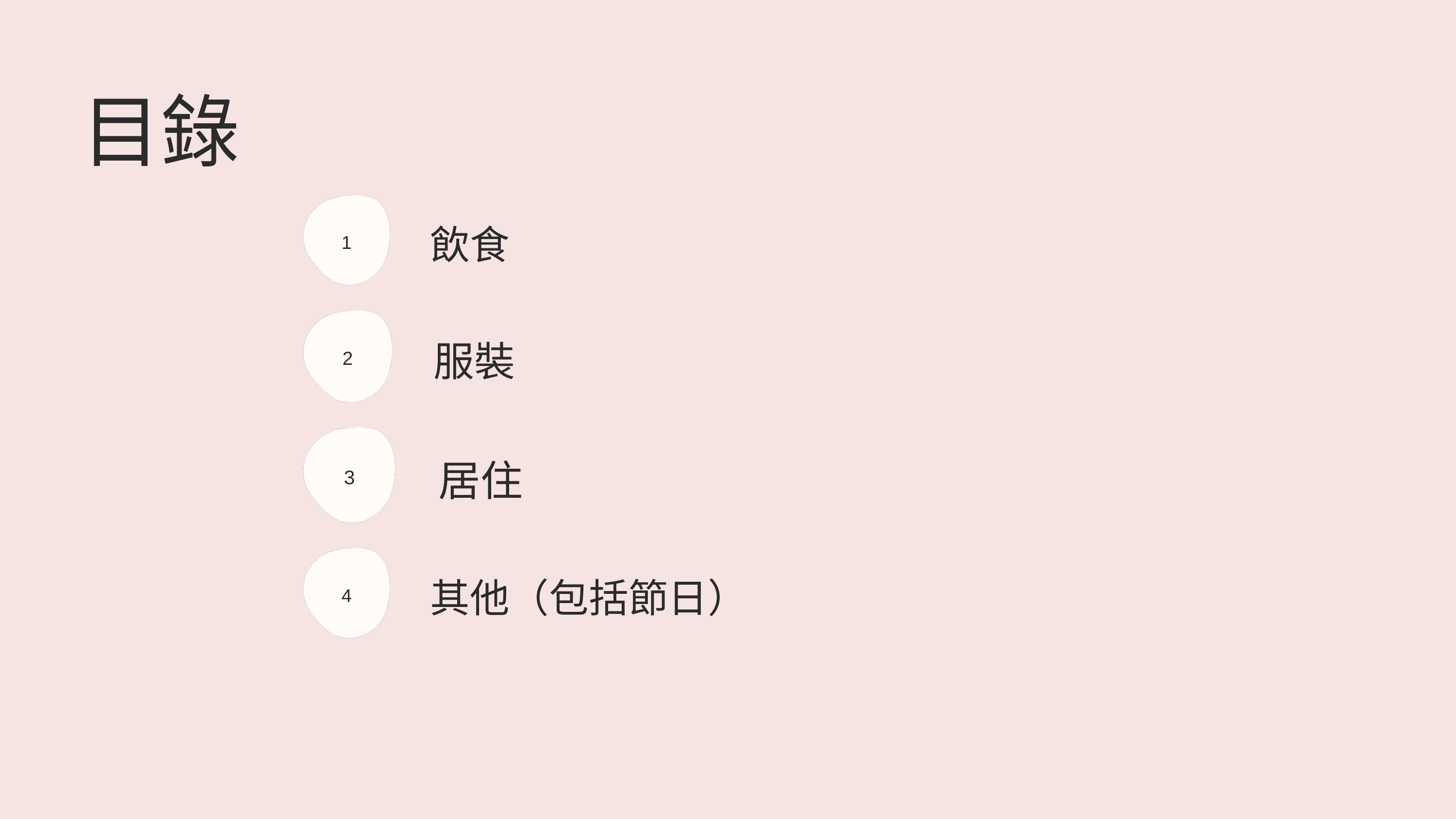

目錄

飲食
1

服裝
2

居住
3

其他（包括節日）
4